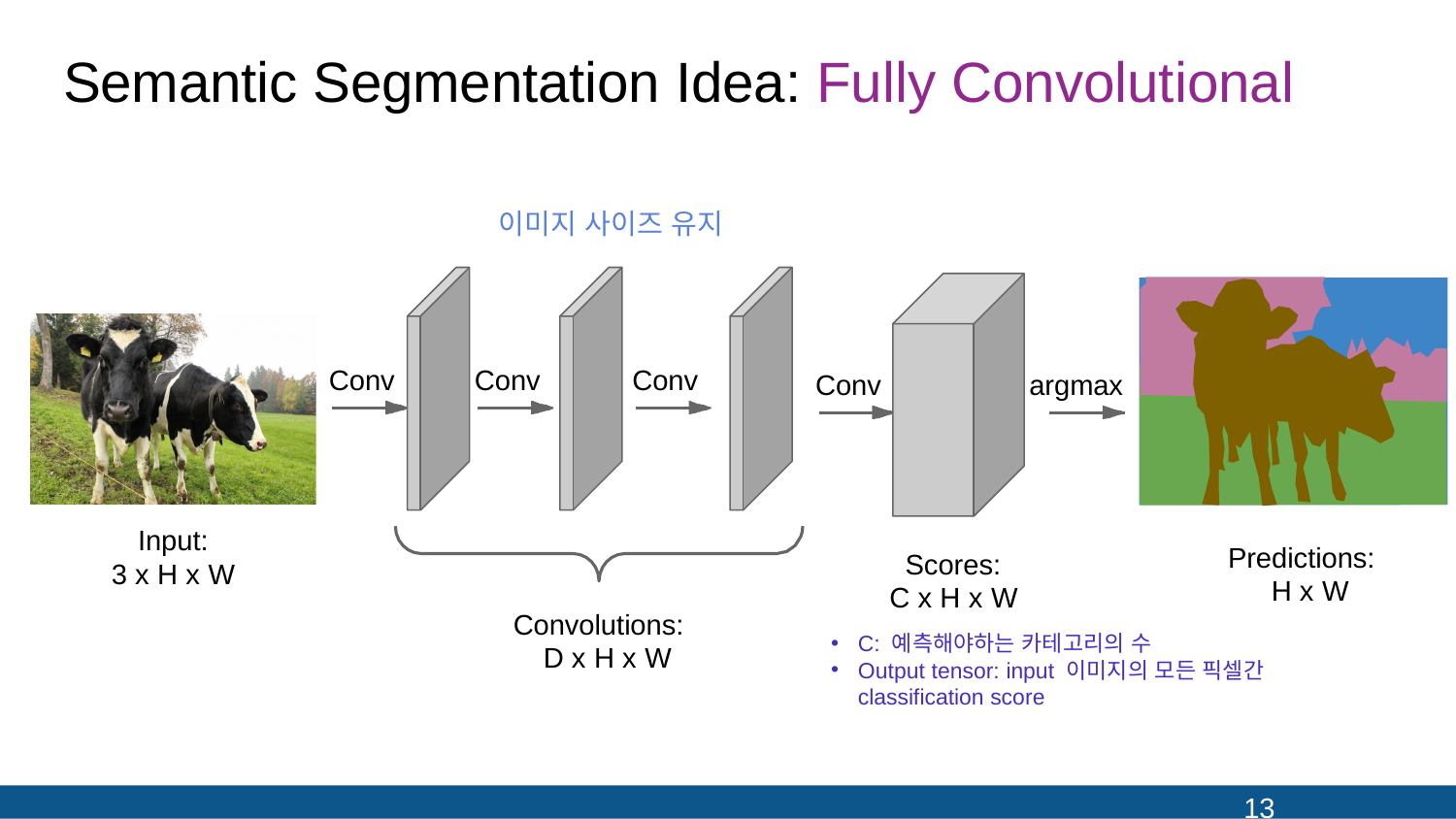

# Semantic Segmentation Idea: Fully Convolutional
이미지 사이즈 유지

Conv
Conv
Conv
Conv
argmax

Input:
3 x H x W

Predictions:  H x W
Scores:  C x H x W
Convolutions:  D x H x W
C: 예측해야하는 카테고리의 수
Output tensor: input 이미지의 모든 픽셀간 classification score
13